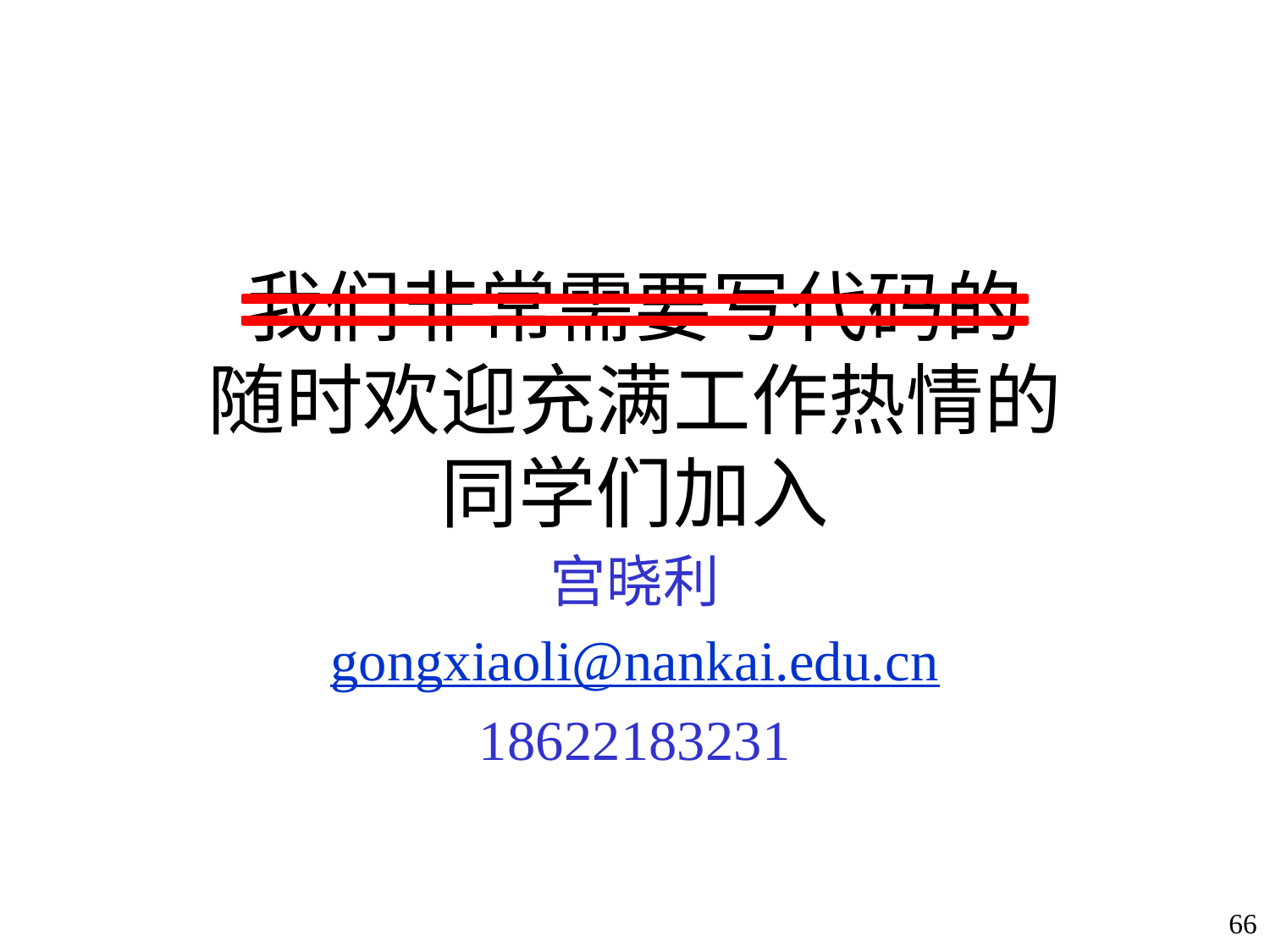

# 我们非常需要写代码的 随时欢迎充满工作热情的 同学们加入

宫晓利
gongxiaoli@nankai.edu.cn
18622183231
66